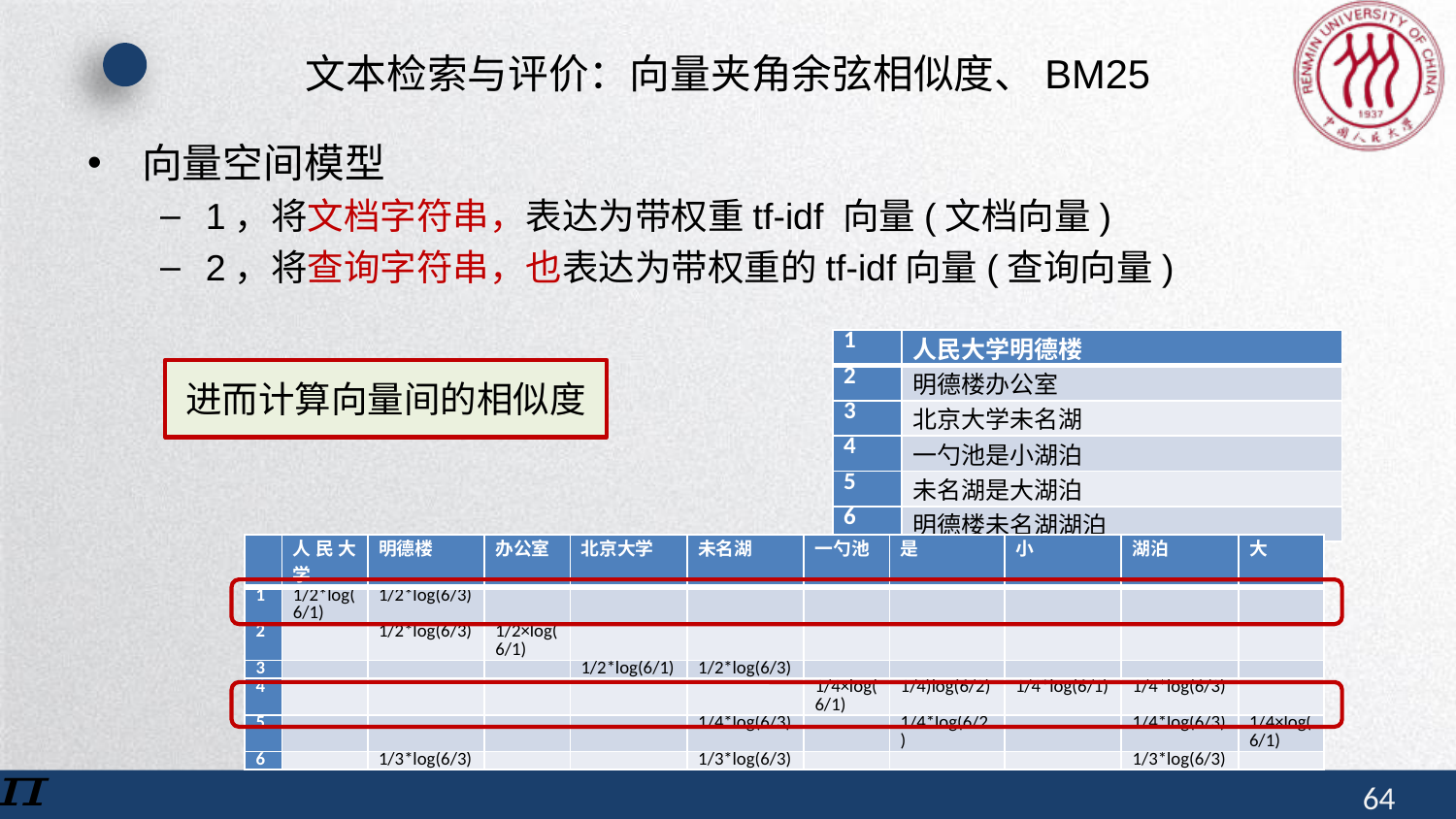

# 文本检索与评价：向量夹角余弦相似度、BM25
向量空间模型
1，将文档字符串，表达为带权重tf-idf 向量(文档向量)
2，将查询字符串，也表达为带权重的tf-idf向量(查询向量)
| 1 | 人民大学明德楼 |
| --- | --- |
| 2 | 明德楼办公室 |
| 3 | 北京大学未名湖 |
| 4 | 一勺池是小湖泊 |
| 5 | 未名湖是大湖泊 |
| 6 | 明德楼未名湖湖泊 |
进而计算向量间的相似度
|  | 人民大学 | 明德楼 | 办公室 | 北京大学 | 未名湖 | 一勺池 | 是 | 小 | 湖泊 | 大 |
| --- | --- | --- | --- | --- | --- | --- | --- | --- | --- | --- |
| 1 | 1/2\*log(6/1) | 1/2\*log(6/3) |  |  |  |  |  |  |  |  |
| 2 |  | 1/2\*log(6/3) | 1/2×log(6/1) |  |  |  |  |  |  |  |
| 3 |  |  |  | 1/2\*log(6/1) | 1/2\*log(6/3) |  |  |  |  |  |
| 4 |  |  |  |  |  | 1/4×log(6/1) | 1/4)log(6/2) | 1/4\*log(6/1) | 1/4\*log(6/3) |  |
| 5 |  |  |  |  | 1/4\*log(6/3) |  | 1/4\*log(6/2) |  | 1/4\*log(6/3) | 1/4×log(6/1) |
| 6 |  | 1/3\*log(6/3) |  |  | 1/3\*log(6/3) |  |  |  | 1/3\*log(6/3) |  |